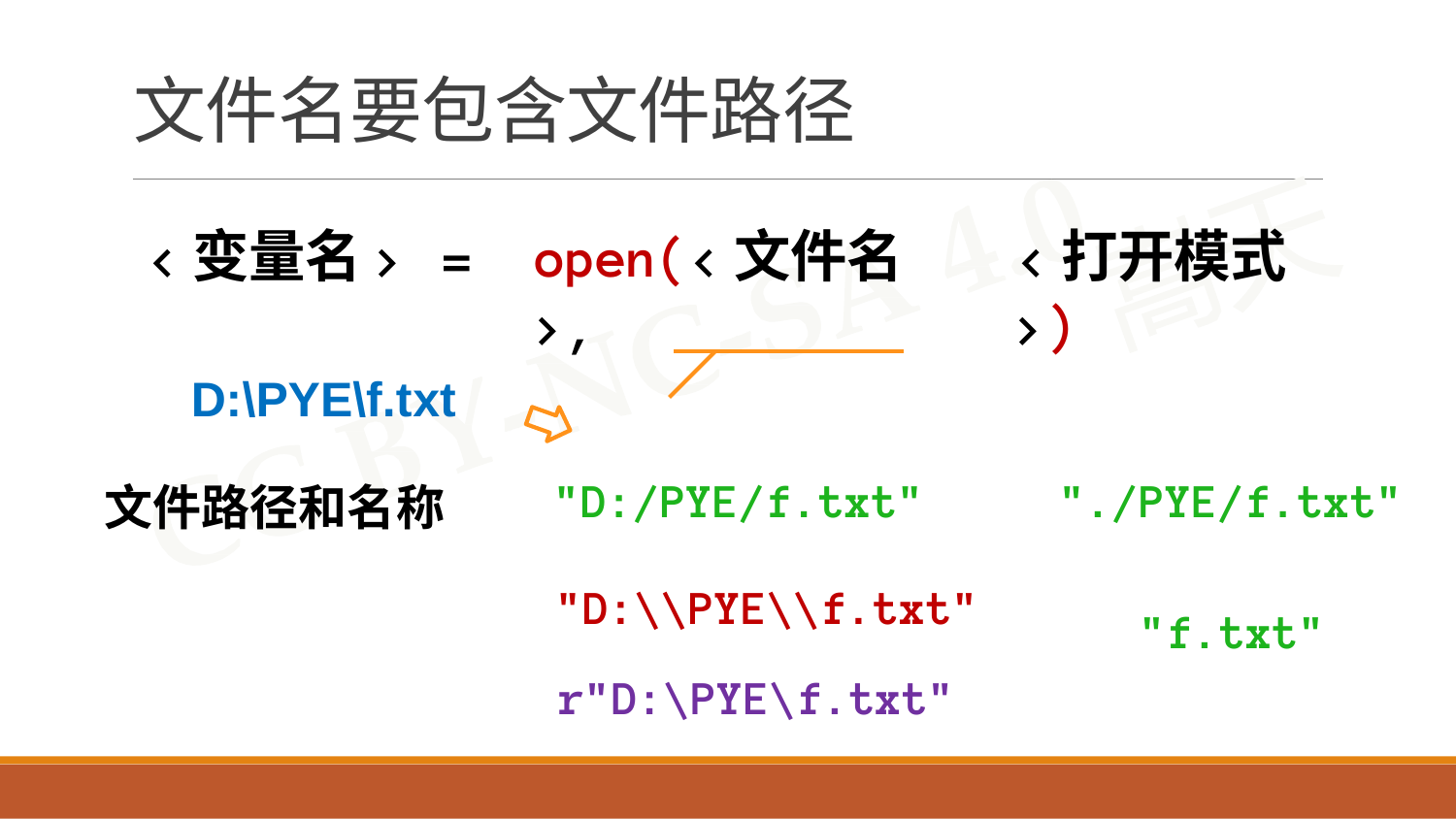

# 文件名要包含文件路径

<变量名>	=

D:\PYE\f.txt
open(<文件名>,
<打开模式>)

"D:/PYE/f.txt"
"./PYE/f.txt"
文件路径和名称
"D:\\PYE\\f.txt"
"f.txt"
r"D:\PYE\f.txt"